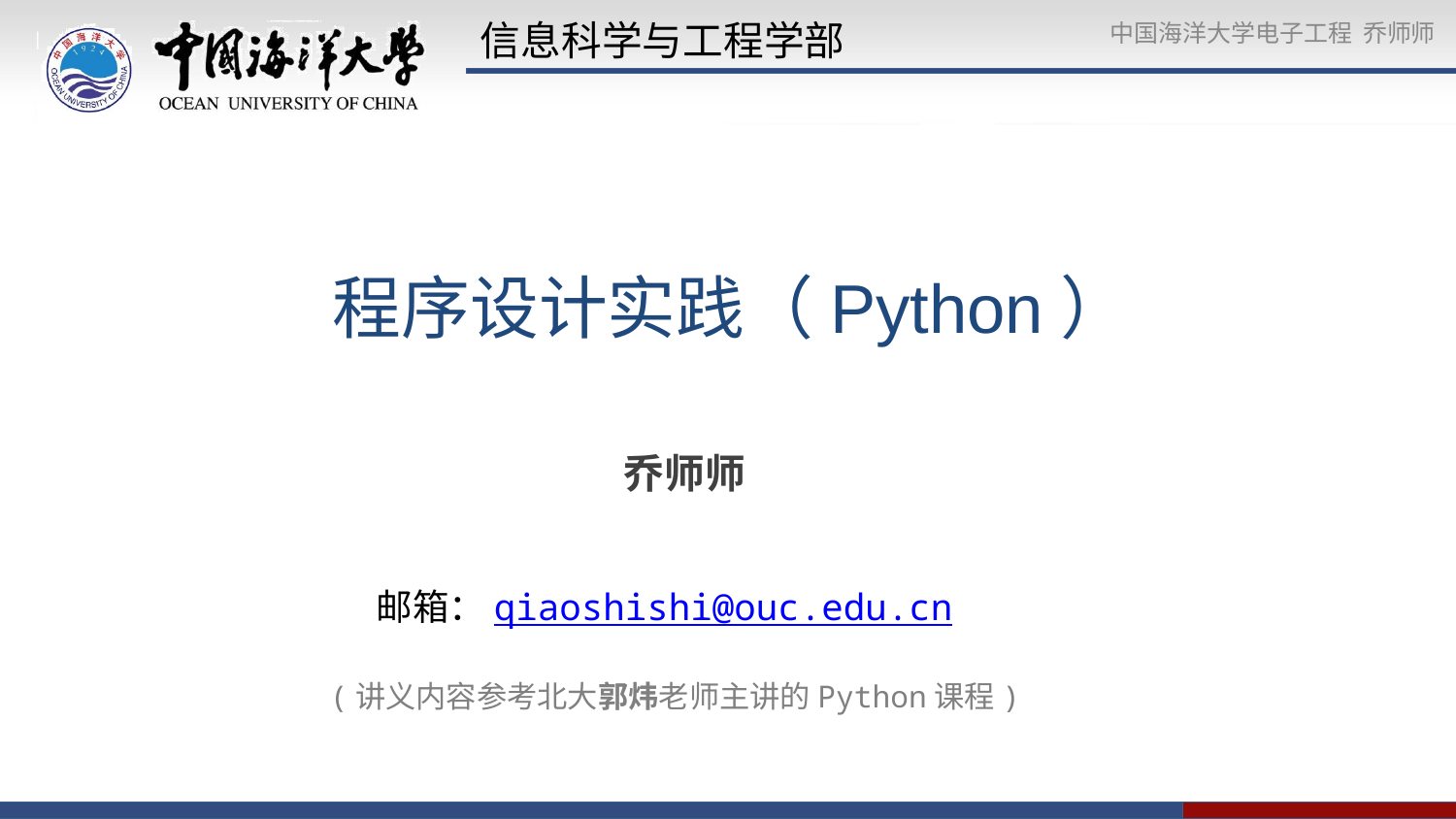

信息科学与工程学部
# 程序设计实践（Python）
乔师师

邮箱：qiaoshishi@ouc.edu.cn

(讲义内容参考北大郭炜老师主讲的Python课程)